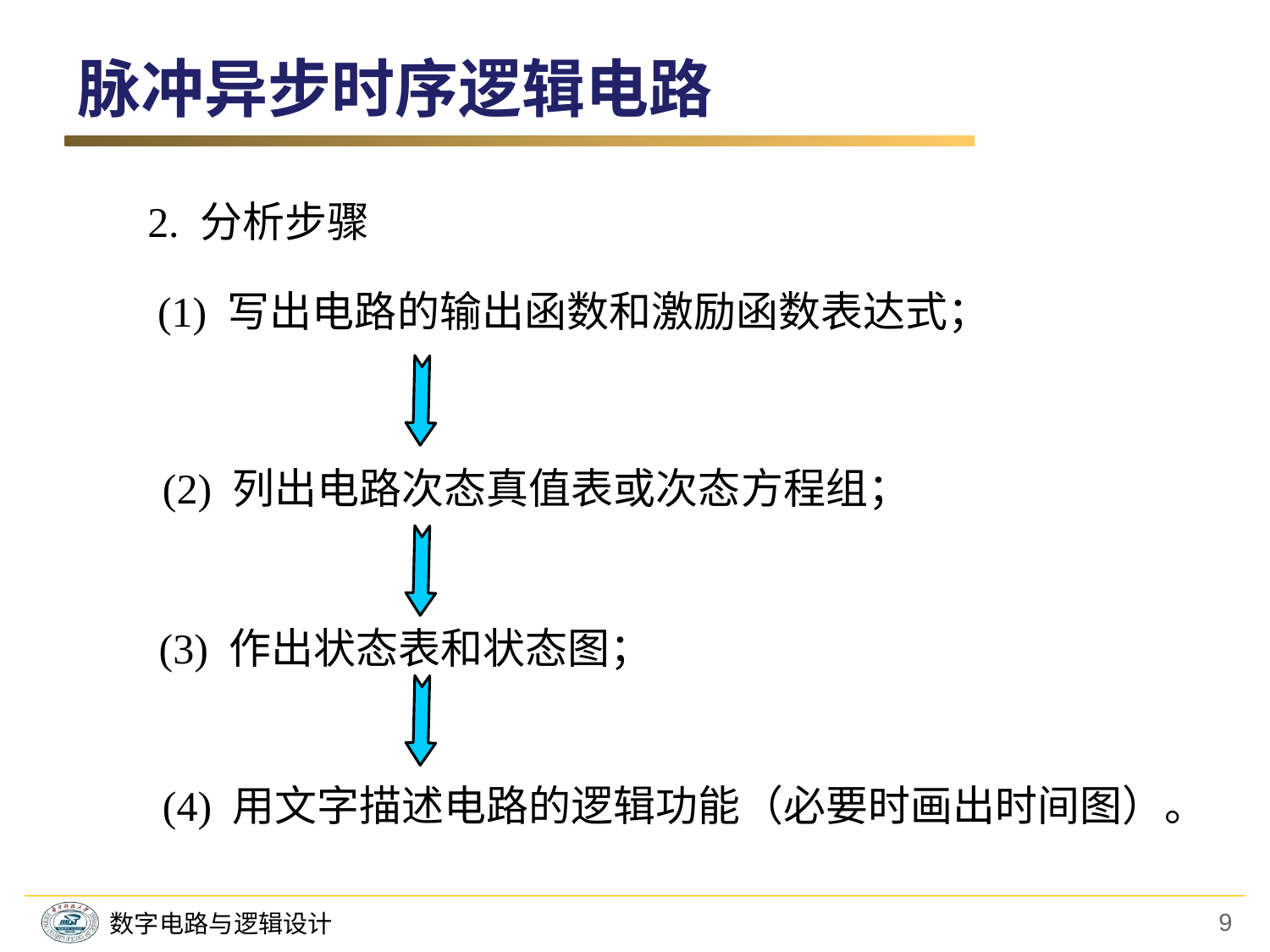

脉冲异步时序逻辑电路
2. 分析步骤
(1) 写出电路的输出函数和激励函数表达式；

(2) 列出电路次态真值表或次态方程组；

(3) 作出状态表和状态图；

(4) 用文字描述电路的逻辑功能（必要时画出时间图）。
9
数字电路与逻辑设计